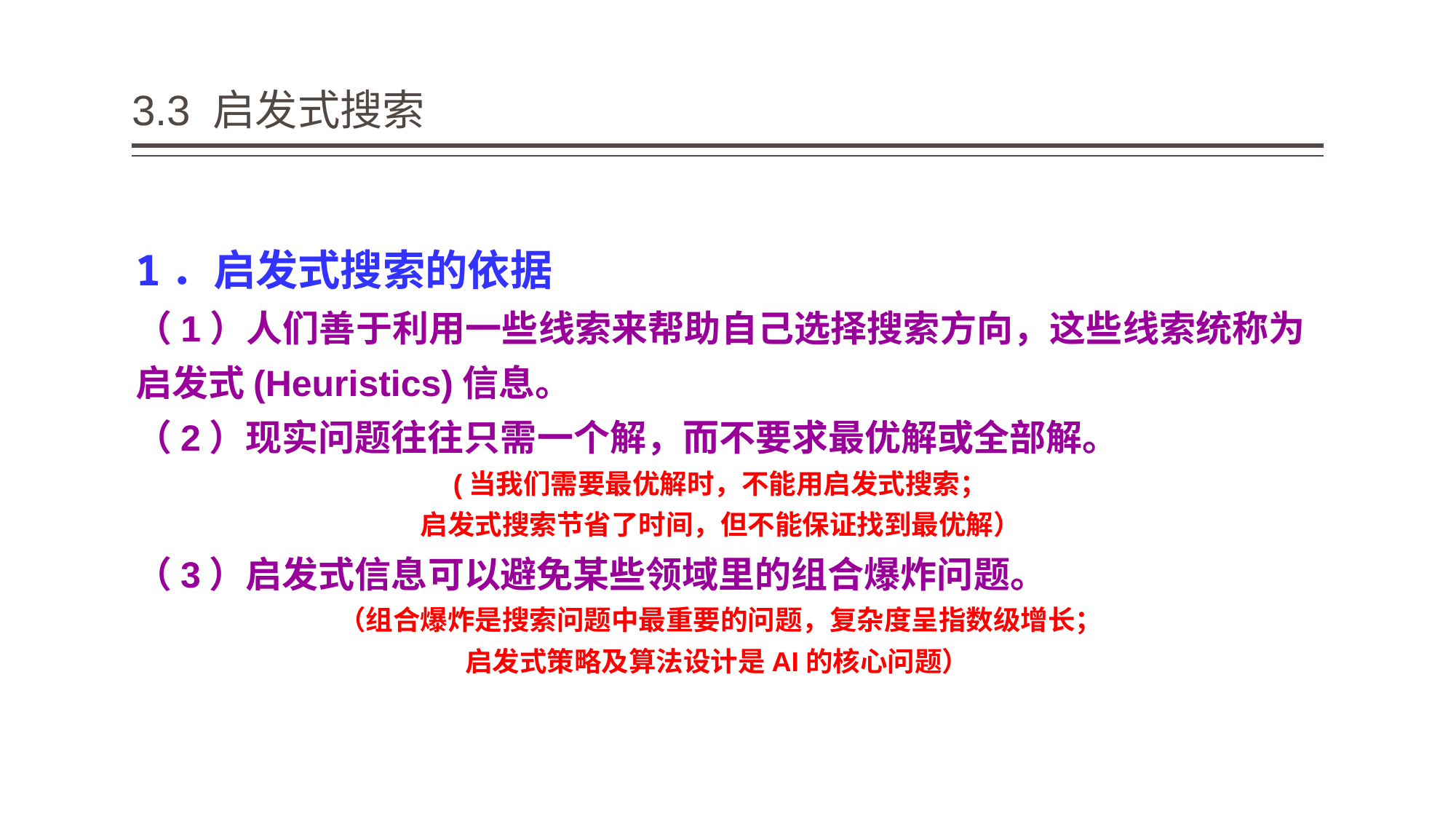

# 3.3 启发式搜索
1．启发式搜索的依据
（1）人们善于利用一些线索来帮助自己选择搜索方向，这些线索统称为启发式(Heuristics)信息。
（2）现实问题往往只需一个解，而不要求最优解或全部解。
(当我们需要最优解时，不能用启发式搜索；
启发式搜索节省了时间，但不能保证找到最优解）
（3）启发式信息可以避免某些领域里的组合爆炸问题。
（组合爆炸是搜索问题中最重要的问题，复杂度呈指数级增长；
启发式策略及算法设计是AI的核心问题）